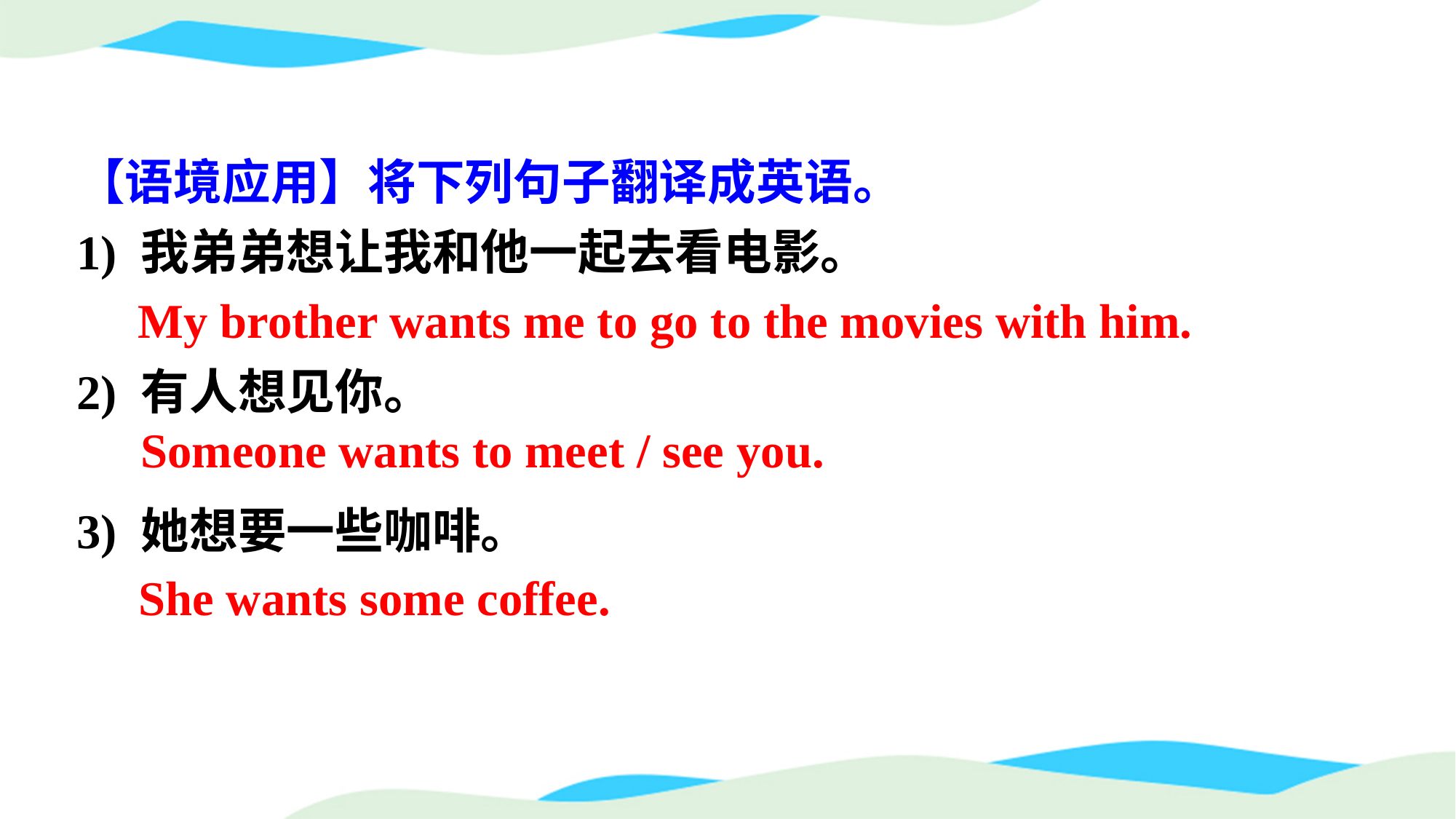

【语境应用】将下列句子翻译成英语。
1) 我弟弟想让我和他一起去看电影。

2) 有人想见你。

3) 她想要一些咖啡。
My brother wants me to go to the movies with him.
Someone wants to meet / see you.
She wants some coffee.